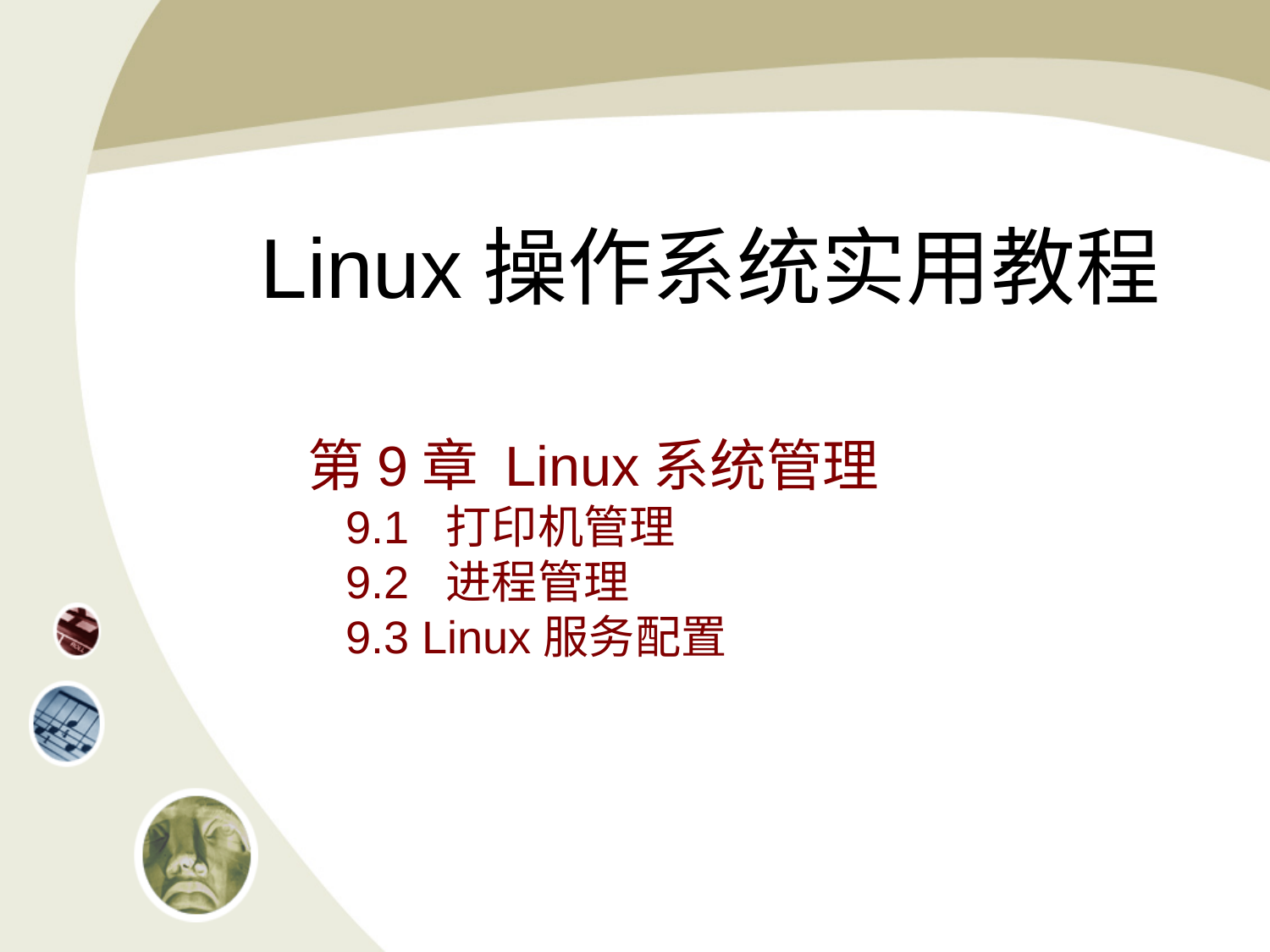

# Linux操作系统实用教程

第9章 Linux系统管理
   9.1  打印机管理
   9.2  进程管理
   9.3 Linux服务配置